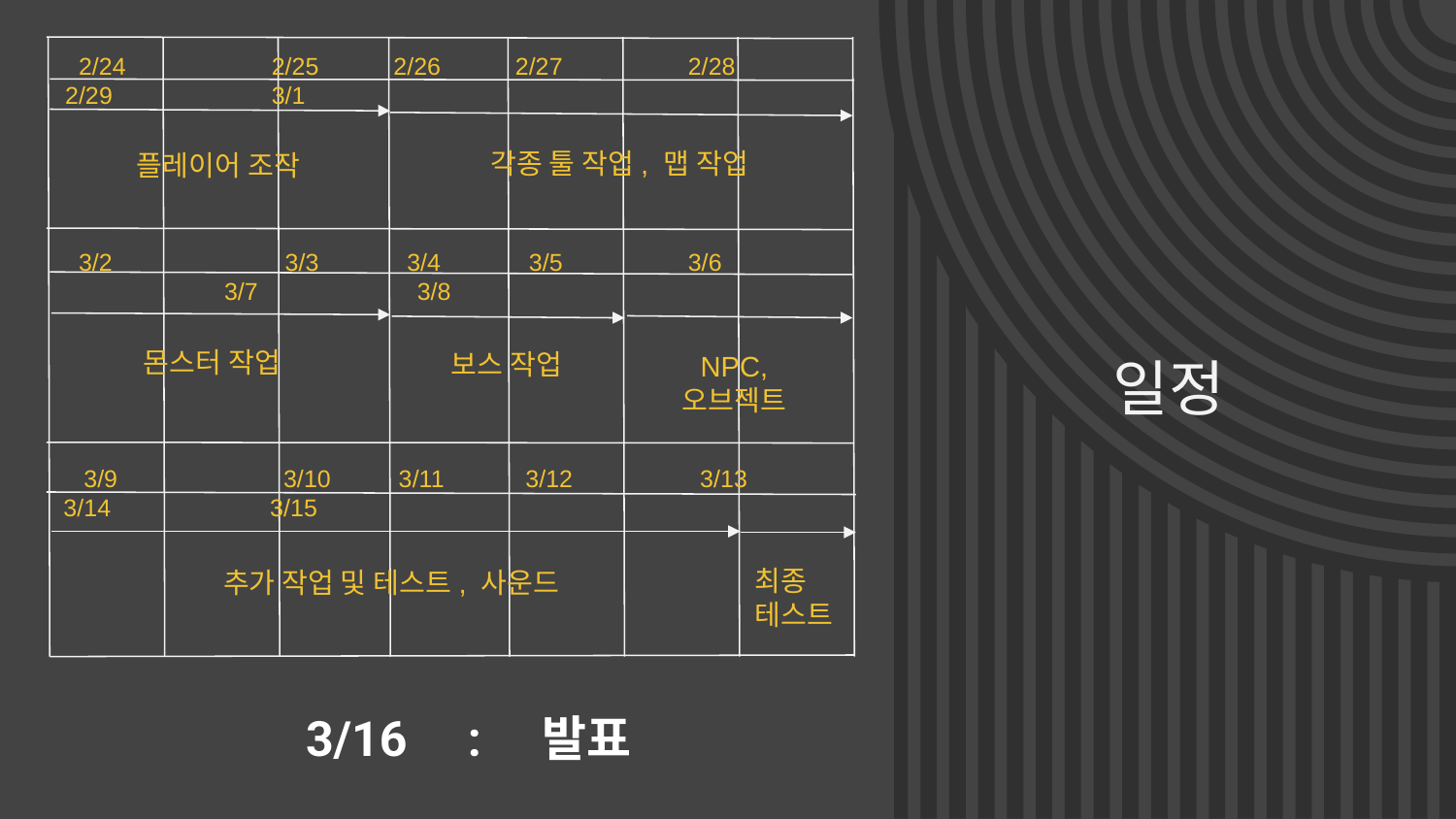

2/24	         2/25           2/26           2/27	      2/28	  2/29 	         3/1
각종 툴 작업, 맵 작업
플레이어 조작
  3/2	           3/3             3/4             3/5	      3/6		  3/7 	         3/8
몬스터 작업
보스 작업
NPC, 오브젝트
# 일정
   3/9	           3/10          3/11            3/12	        3/13	  3/14 	         3/15
최종 테스트
추가 작업 및 테스트, 사운드
    3/16     :    발표